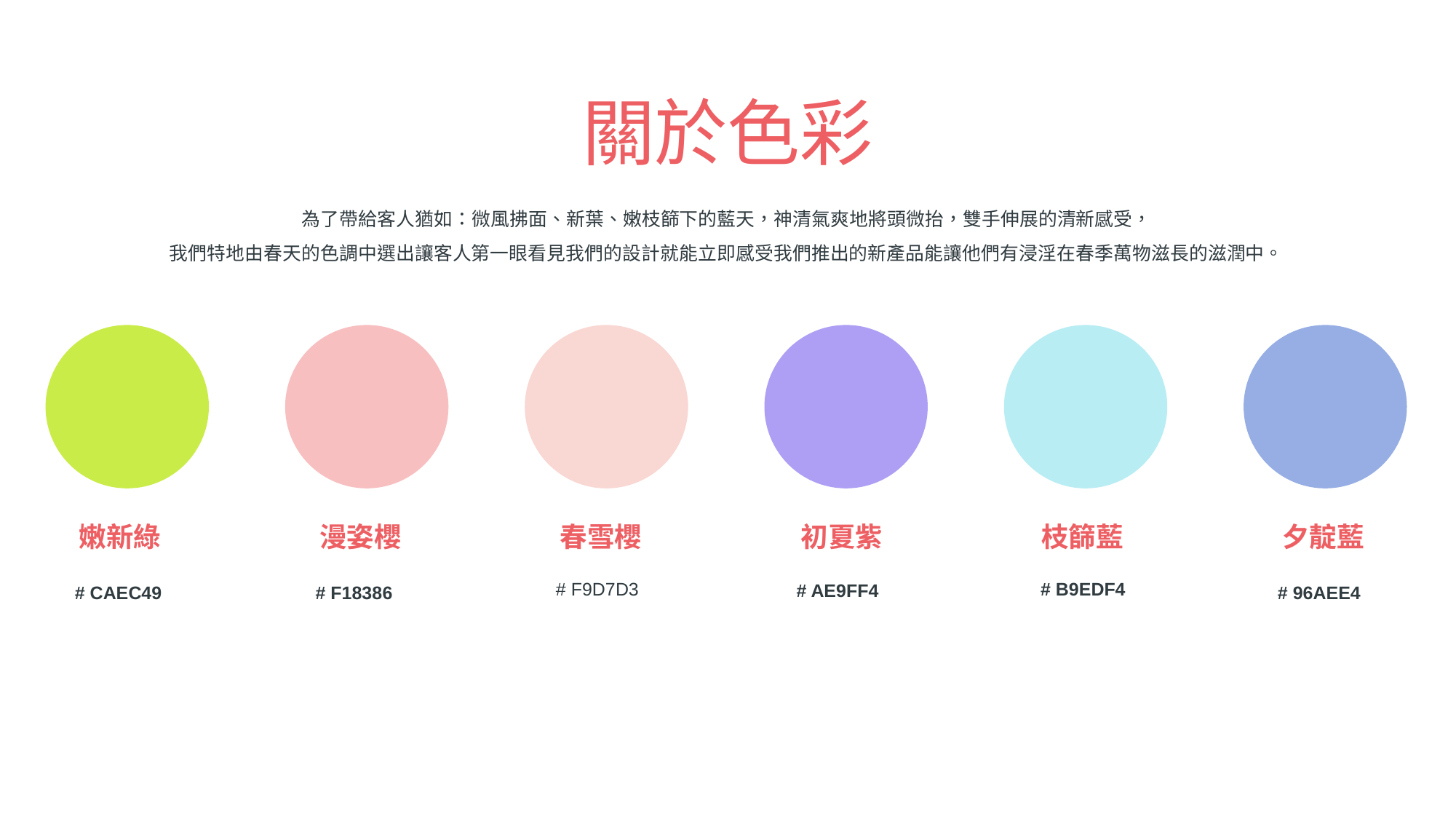

# 關於色彩
為了帶給客人猶如：微風拂面、新葉、嫩枝篩下的藍天，神清氣爽地將頭微抬，雙手伸展的清新感受，
我們特地由春天的色調中選出讓客人第一眼看見我們的設計就能立即感受我們推出的新產品能讓他們有浸淫在春季萬物滋長的滋潤中。

嫩新綠
漫姿櫻
春雪櫻
初夏紫
枝篩藍
夕靛藍
# F9D7D3
# B9EDF4
# AE9FF4
# CAEC49
# F18386
# 96AEE4